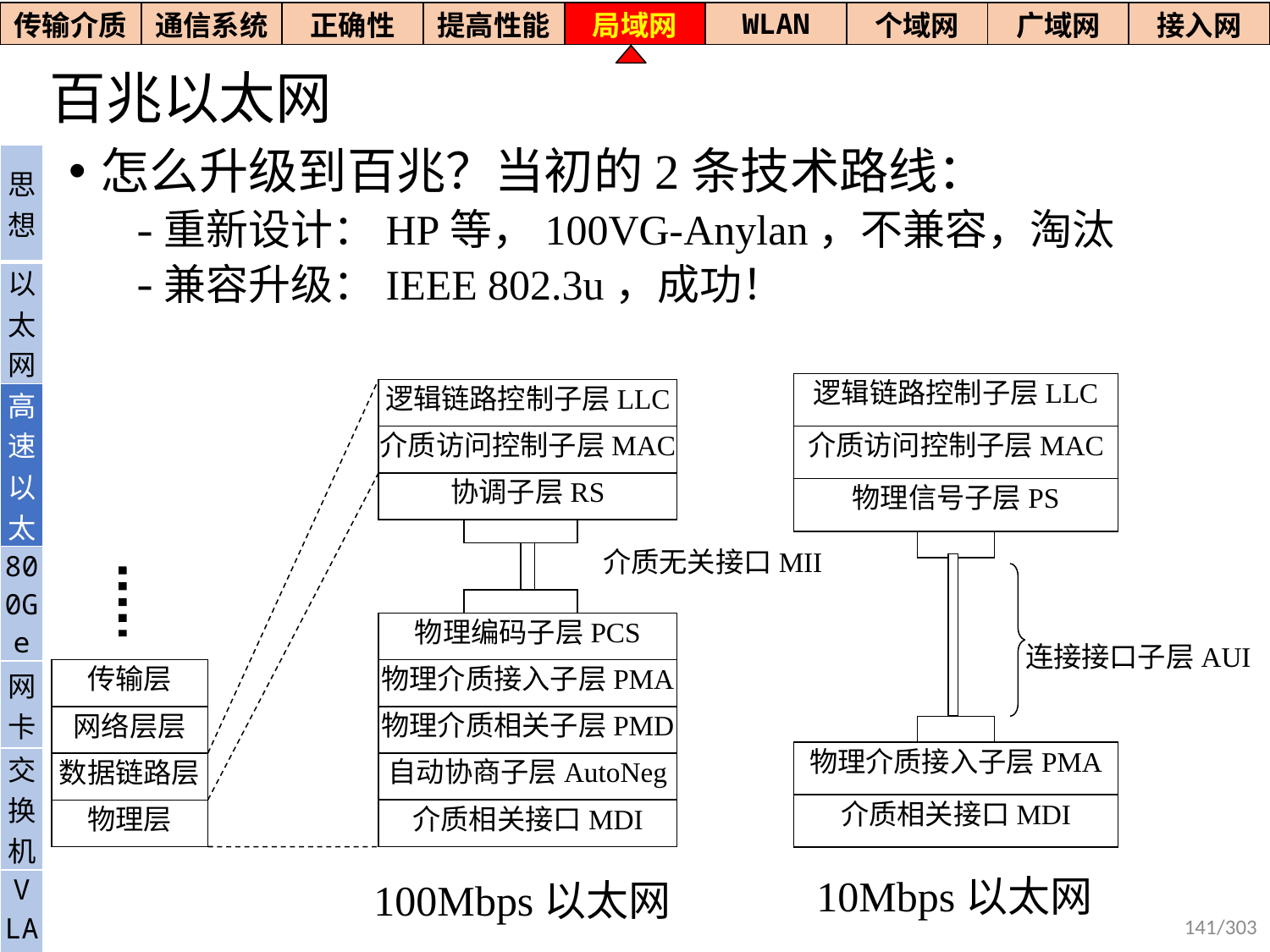

| 传输介质 | 通信系统 | 正确性 | 提高性能 | 局域网 | WLAN | 个域网 | 广域网 | 接入网 |
| --- | --- | --- | --- | --- | --- | --- | --- | --- |

# 百兆以太网
怎么升级到百兆？当初的2条技术路线：
重新设计：HP等，100VG-Anylan，不兼容，淘汰
兼容升级：IEEE 802.3u，成功！
| 思想 |
| --- |
| 以太网 |
| 高速以太 |
| 800Ge |
| 网卡 |
| 交换机 |
| V LAN |

逻辑链路控制子层LLC
介质访问控制子层MAC

协调子层RS

介质无关接口MII

物理编码子层PCS
物理介质接入子层PMA

传输层
物理介质相关子层PMD
网络层层
自动协商子层AutoNeg
数据链路层
物理层
介质相关接口MDI

逻辑链路控制子层LLC
介质访问控制子层MAC
物理信号子层PS

连接接口子层AUI

物理介质接入子层PMA
介质相关接口MDI
10Mbps以太网
100Mbps以太网
141/303